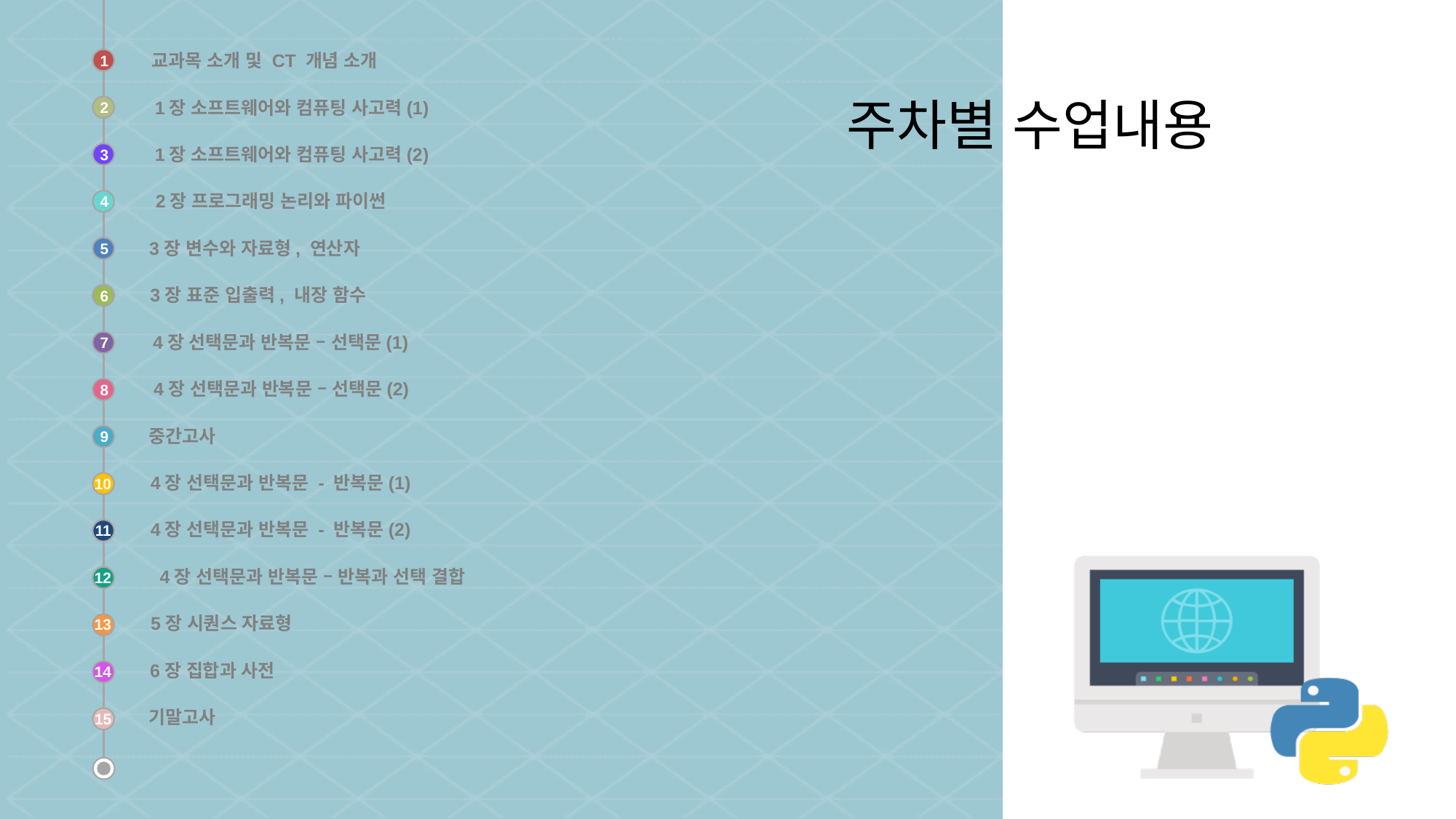

교과목 소개 및 CT 개념 소개
주차별 수업내용
1
1장 소프트웨어와 컴퓨팅 사고력(1)
2
1장 소프트웨어와 컴퓨팅 사고력(2)
3
2장 프로그래밍 논리와 파이썬
4
3장 변수와 자료형, 연산자
5
3장 표준 입출력, 내장 함수
6
4장 선택문과 반복문 – 선택문(1)
7
4장 선택문과 반복문 – 선택문(2)
8
중간고사
9
4장 선택문과 반복문 - 반복문(1)
10

4장 선택문과 반복문 - 반복문(2)
11

4장 선택문과 반복문 – 반복과 선택 결합
12

5장 시퀀스 자료형
13

6장 집합과 사전
14

기말고사
15